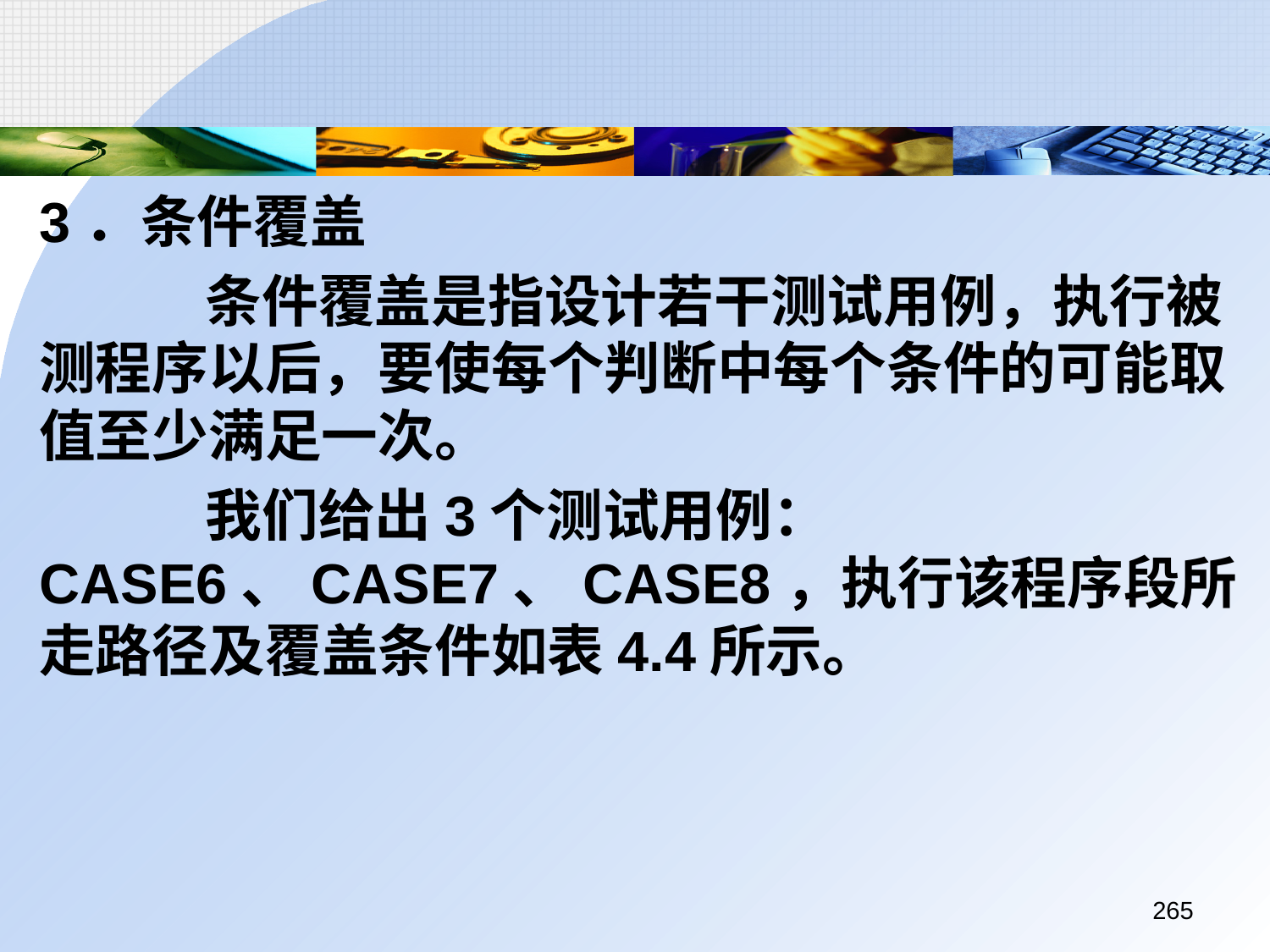

3．条件覆盖
		  条件覆盖是指设计若干测试用例，执行被测程序以后，要使每个判断中每个条件的可能取值至少满足一次。
		  我们给出3个测试用例：CASE6、CASE7、CASE8，执行该程序段所走路径及覆盖条件如表4.4所示。

265